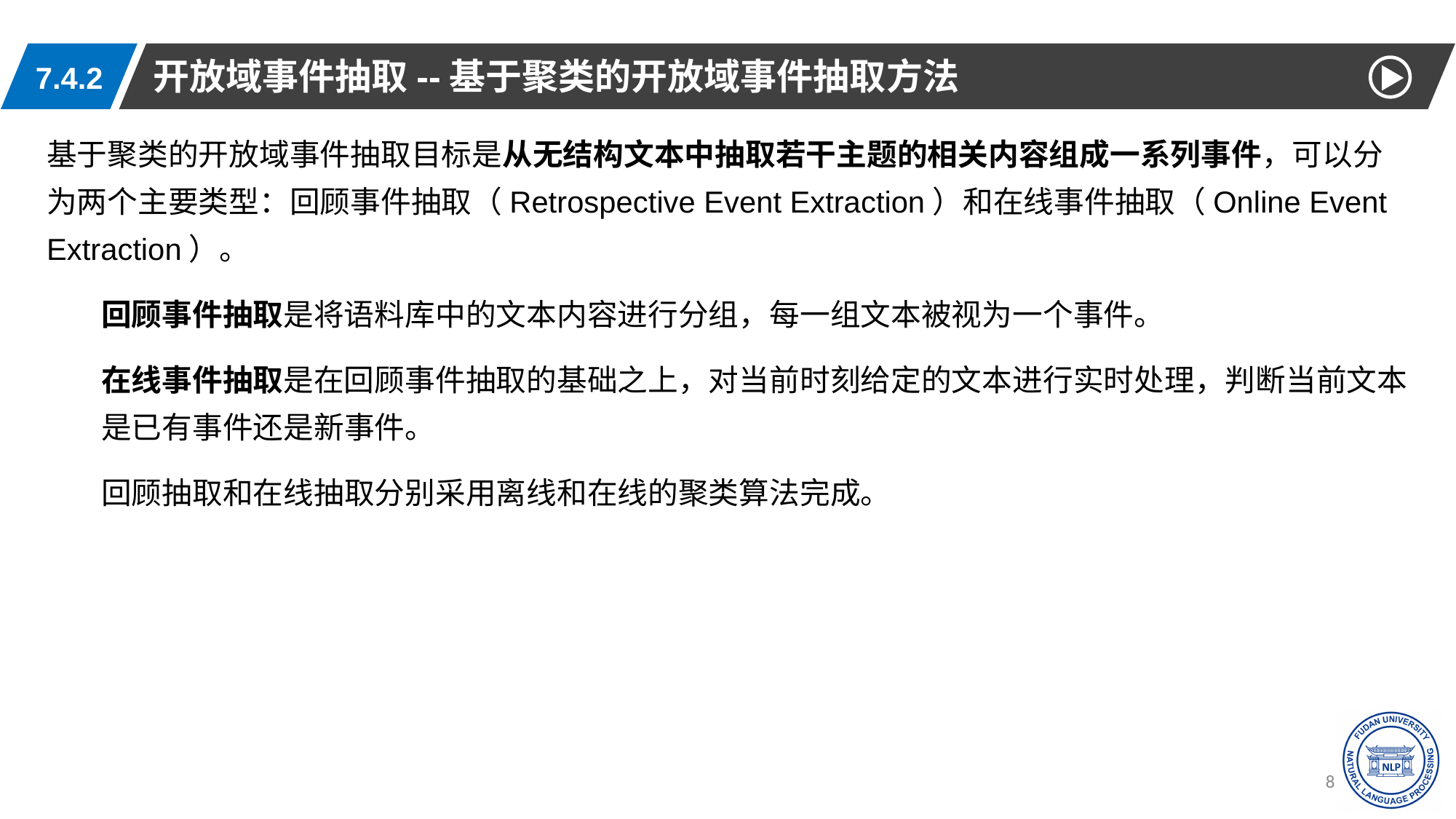

开放域事件抽取--基于聚类的开放域事件抽取方法
7.4.2

基于聚类的开放域事件抽取目标是从无结构文本中抽取若干主题的相关内容组成一系列事件，可以分为两个主要类型：回顾事件抽取（Retrospective Event Extraction）和在线事件抽取（Online Event Extraction）。
回顾事件抽取是将语料库中的文本内容进行分组，每一组文本被视为一个事件。
在线事件抽取是在回顾事件抽取的基础之上，对当前时刻给定的文本进行实时处理，判断当前文本是已有事件还是新事件。
回顾抽取和在线抽取分别采用离线和在线的聚类算法完成。
89